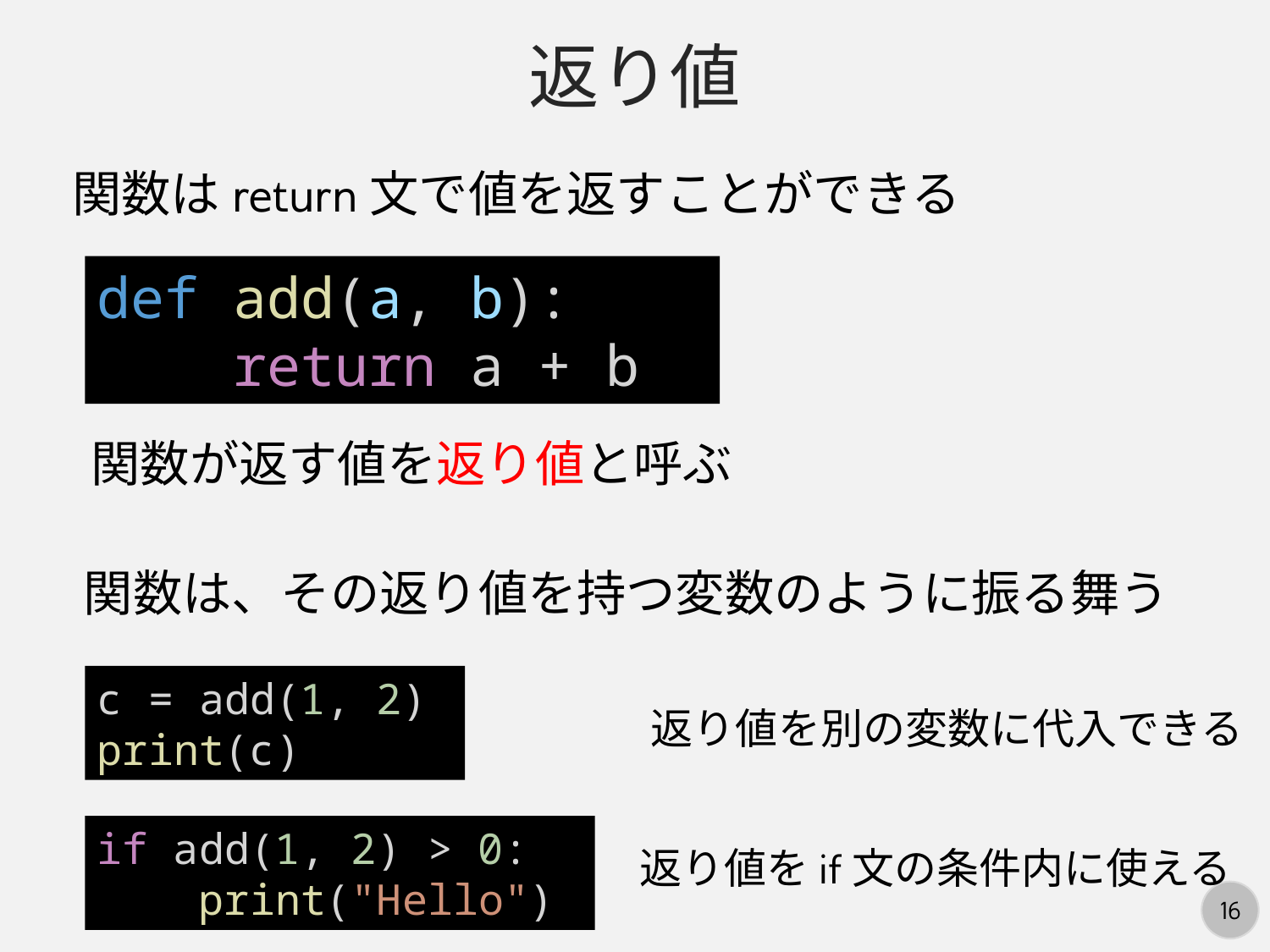

返り値
関数はreturn文で値を返すことができる
def add(a, b):
    return a + b
関数が返す値を返り値と呼ぶ
関数は、その返り値を持つ変数のように振る舞う
c = add(1, 2)
print(c)
返り値を別の変数に代入できる
if add(1, 2) > 0:
    print("Hello")
返り値をif文の条件内に使える